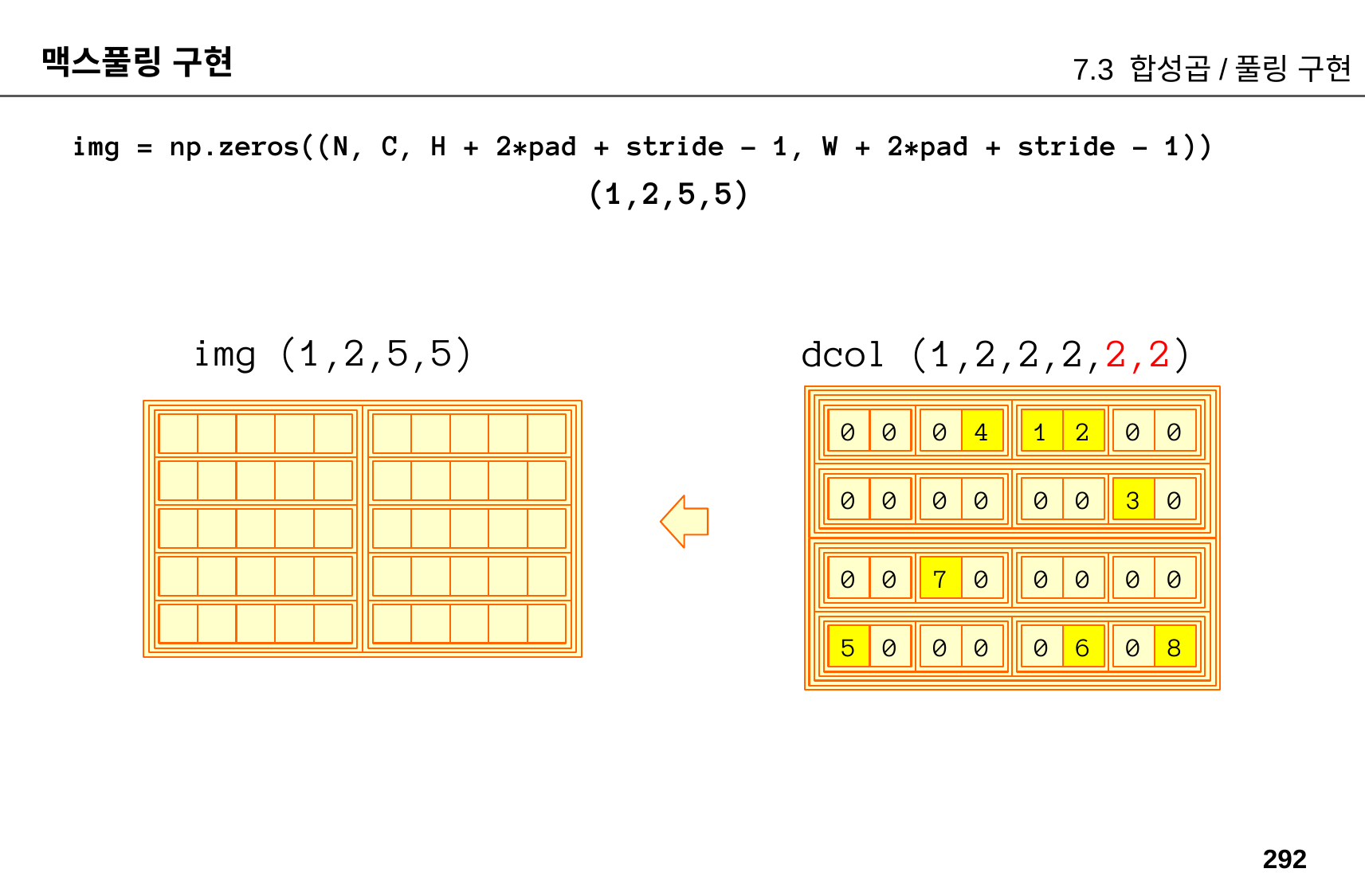

맥스풀링 구현
7.3 합성곱/풀링 구현
img = np.zeros((N, C, H + 2*pad + stride - 1, W + 2*pad + stride - 1))
(1,2,5,5)
img (1,2,5,5)
dcol (1,2,2,2,2,2)

4
0
0
0
2
0
0
1

0
0
0
0
0
3
0
0

0
0
0
7
0
0
0
0

0
8
0
0
6
0
5
0